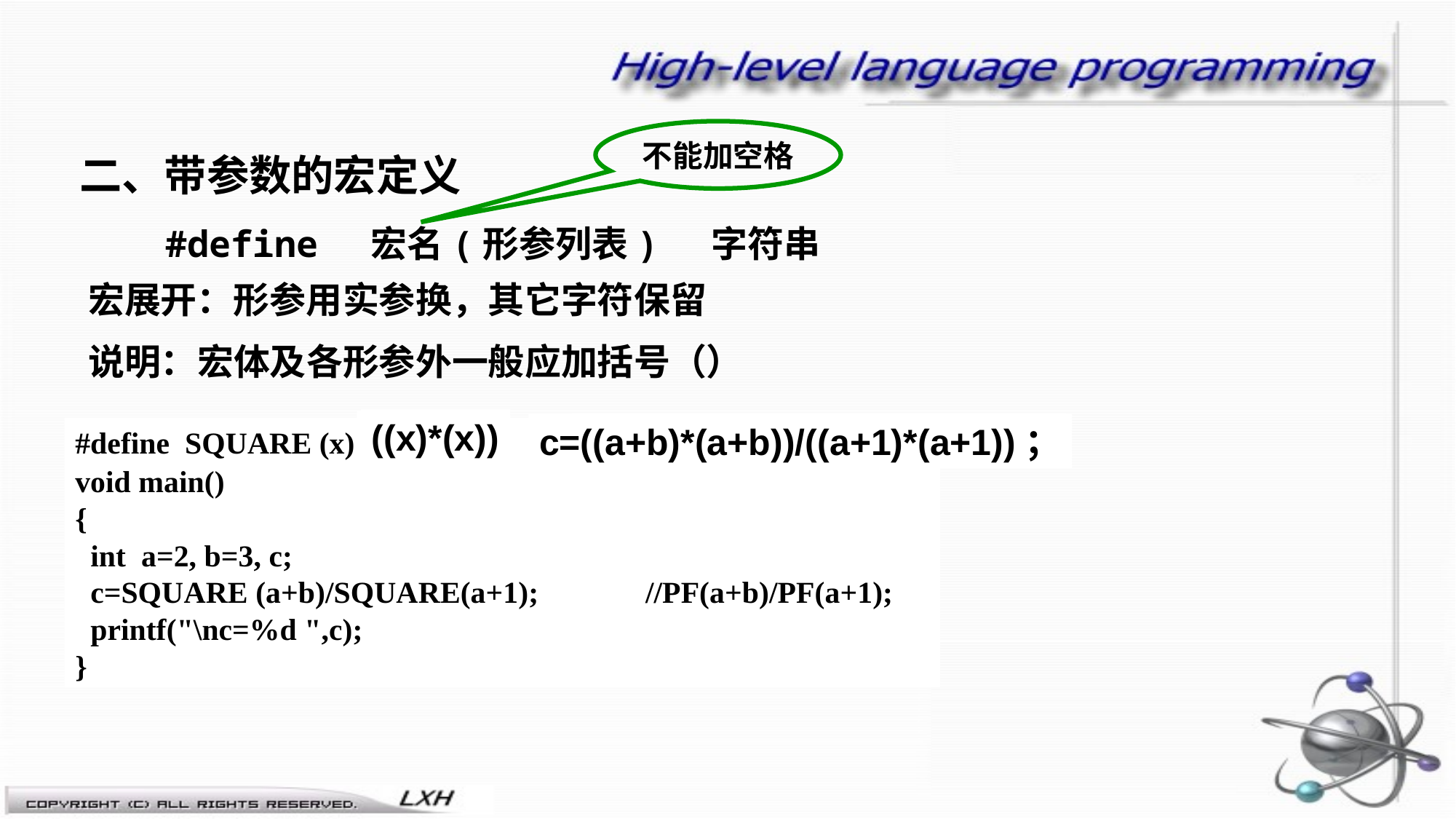

不能加空格
二、带参数的宏定义
 #define  宏名(形参列表)  字符串
宏展开：形参用实参换，其它字符保留
说明：宏体及各形参外一般应加括号（）
((x)*(x))
(x)*(x)
c=(a+b)*(a+b)/(a+1)*(a+1)；
c=a+b*a+b/a+1*a+1；
c=((a+b)*(a+b))/((a+1)*(a+1))；
#define  SQUARE (x)  x*x
void main()
{
  int  a=2, b=3, c;
  c=SQUARE (a+b)/SQUARE(a+1);              //PF(a+b)/PF(a+1);
  printf("\nc=%d ",c);
}